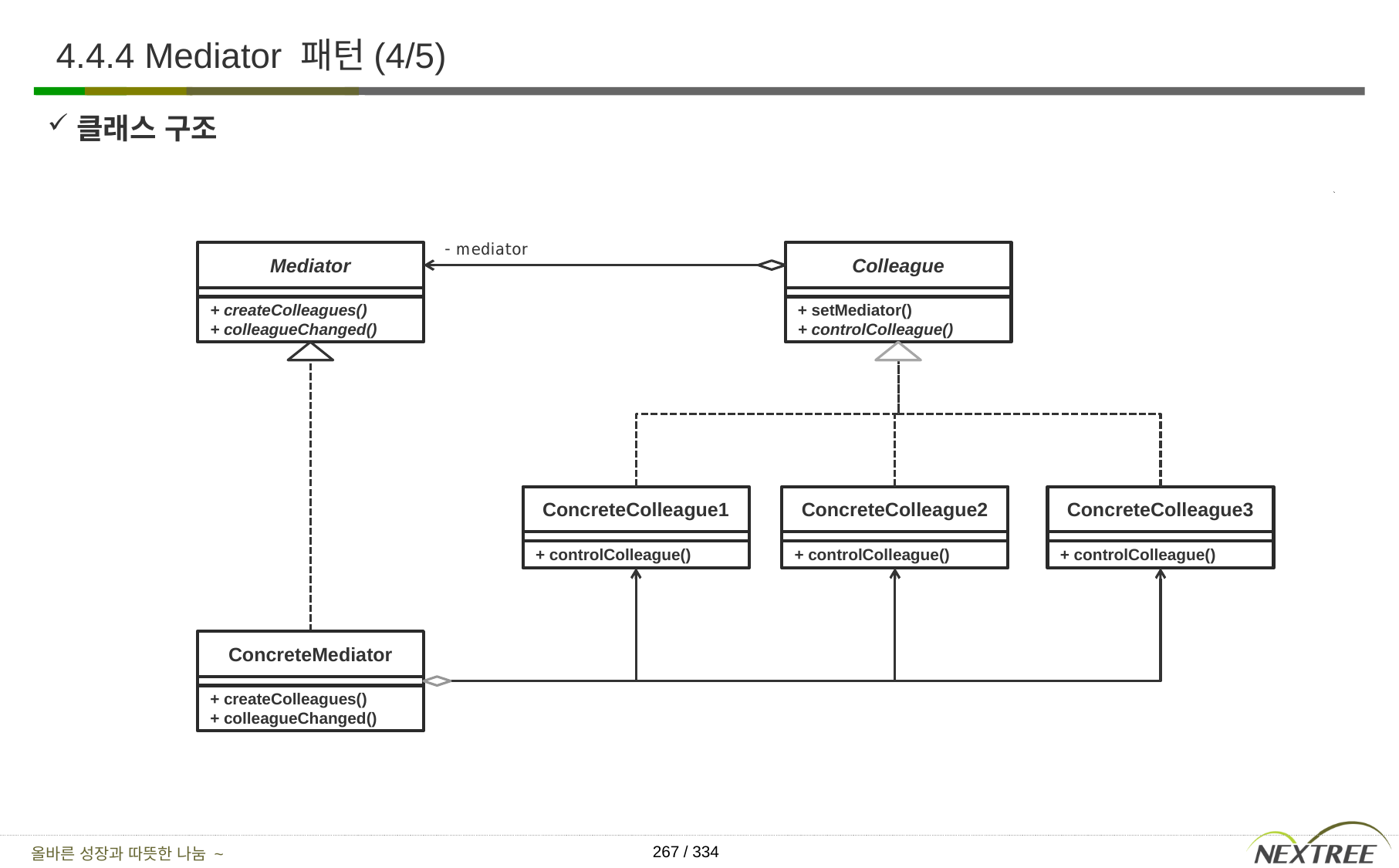

# 4.4.4 Mediator 패턴(4/5)
클래스 구조
- mediator
Mediator
Colleague

+ createColleagues()
+ colleagueChanged()
+ setMediator()
+ controlColleague()

ConcreteColleague1
ConcreteColleague2
ConcreteColleague3

+ controlColleague()
+ controlColleague()
+ controlColleague()
ConcreteMediator

+ createColleagues()
+ colleagueChanged()